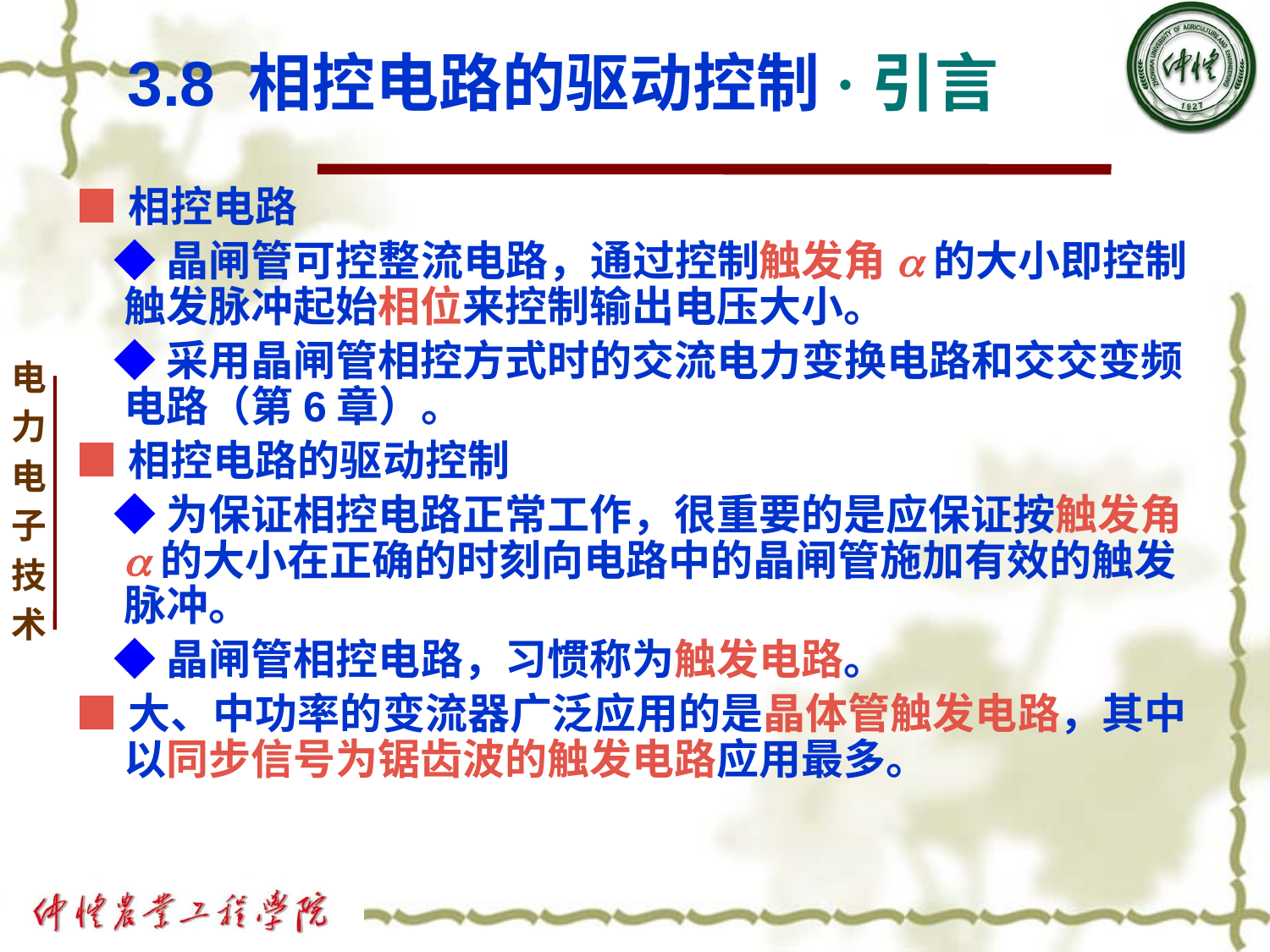

# 3.8 相控电路的驱动控制·引言
■相控电路
    ◆晶闸管可控整流电路，通过控制触发角α的大小即控制触发脉冲起始相位来控制输出电压大小。
    ◆采用晶闸管相控方式时的交流电力变换电路和交交变频电路（第6章）。
■相控电路的驱动控制
    ◆为保证相控电路正常工作，很重要的是应保证按触发角α的大小在正确的时刻向电路中的晶闸管施加有效的触发脉冲。
    ◆晶闸管相控电路，习惯称为触发电路。
■大、中功率的变流器广泛应用的是晶体管触发电路，其中以同步信号为锯齿波的触发电路应用最多。